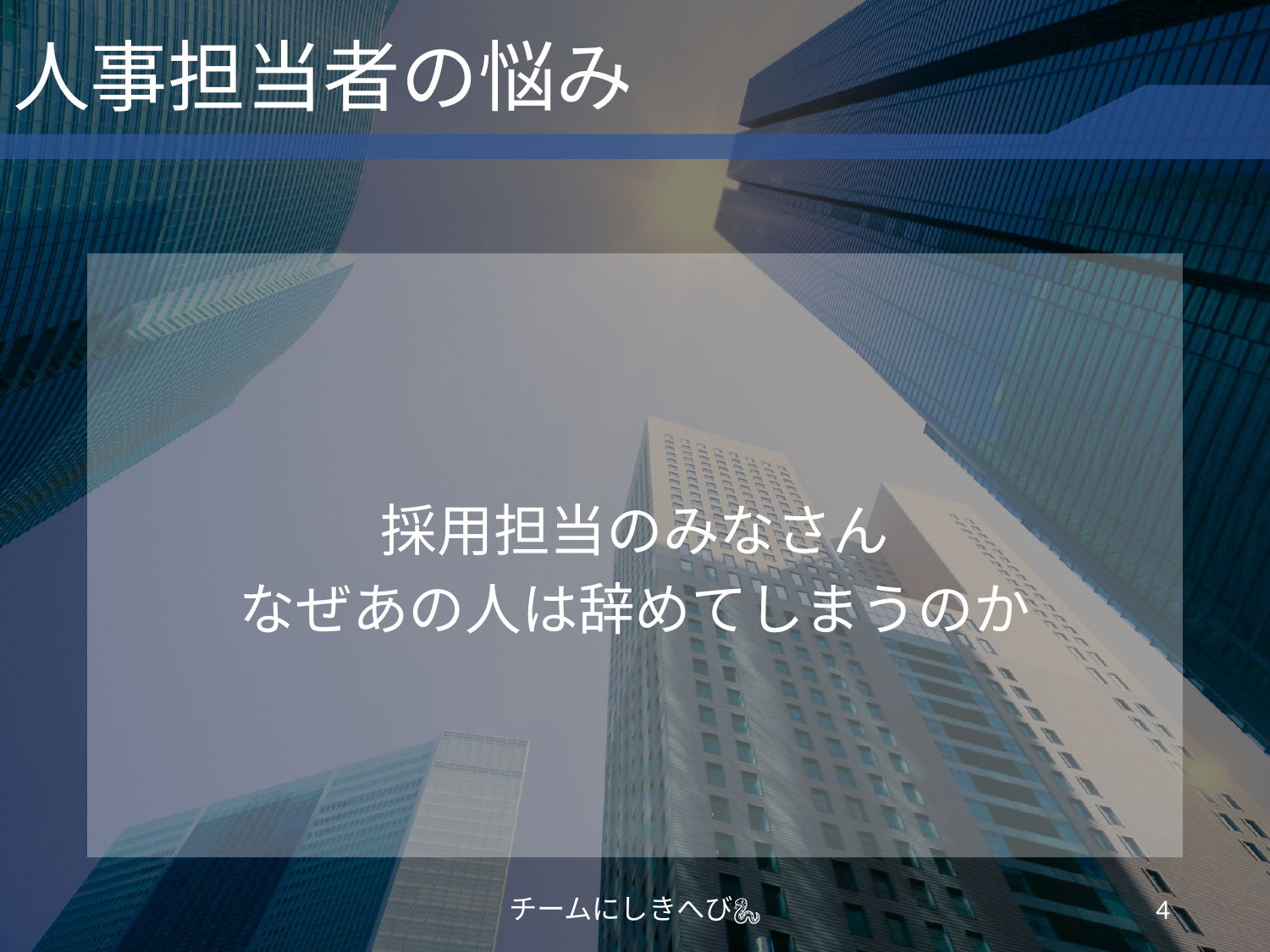

# 人事担当者の悩み

採用担当のみなさん
なぜあの人は辞めてしまうのか
チームにしきへび🐍
4